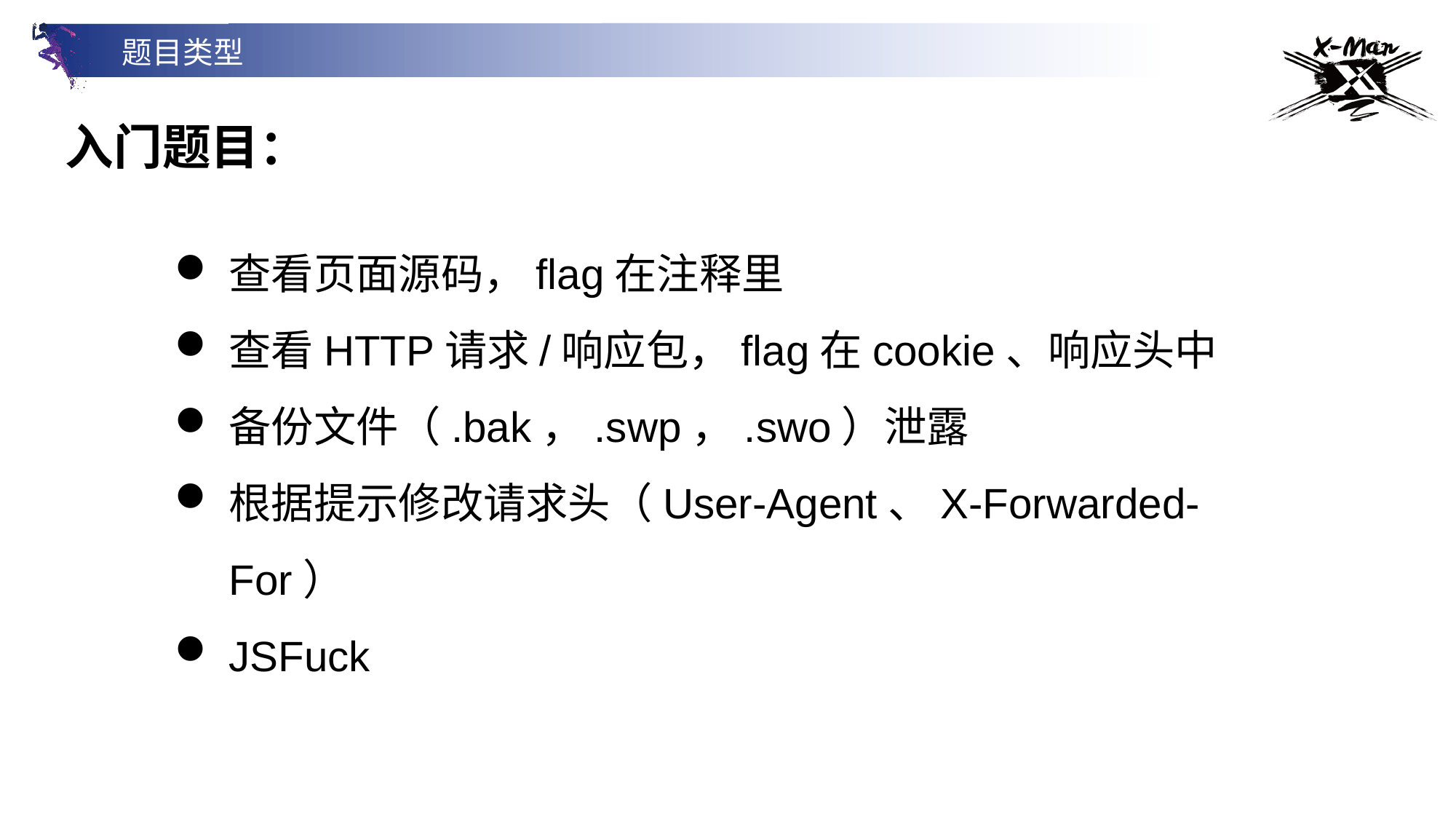

题目类型
入门题目：
查看页面源码，flag在注释里
查看HTTP请求/响应包，flag在cookie、响应头中
备份文件（.bak，.swp，.swo）泄露
根据提示修改请求头（User-Agent、X-Forwarded-For）
JSFuck